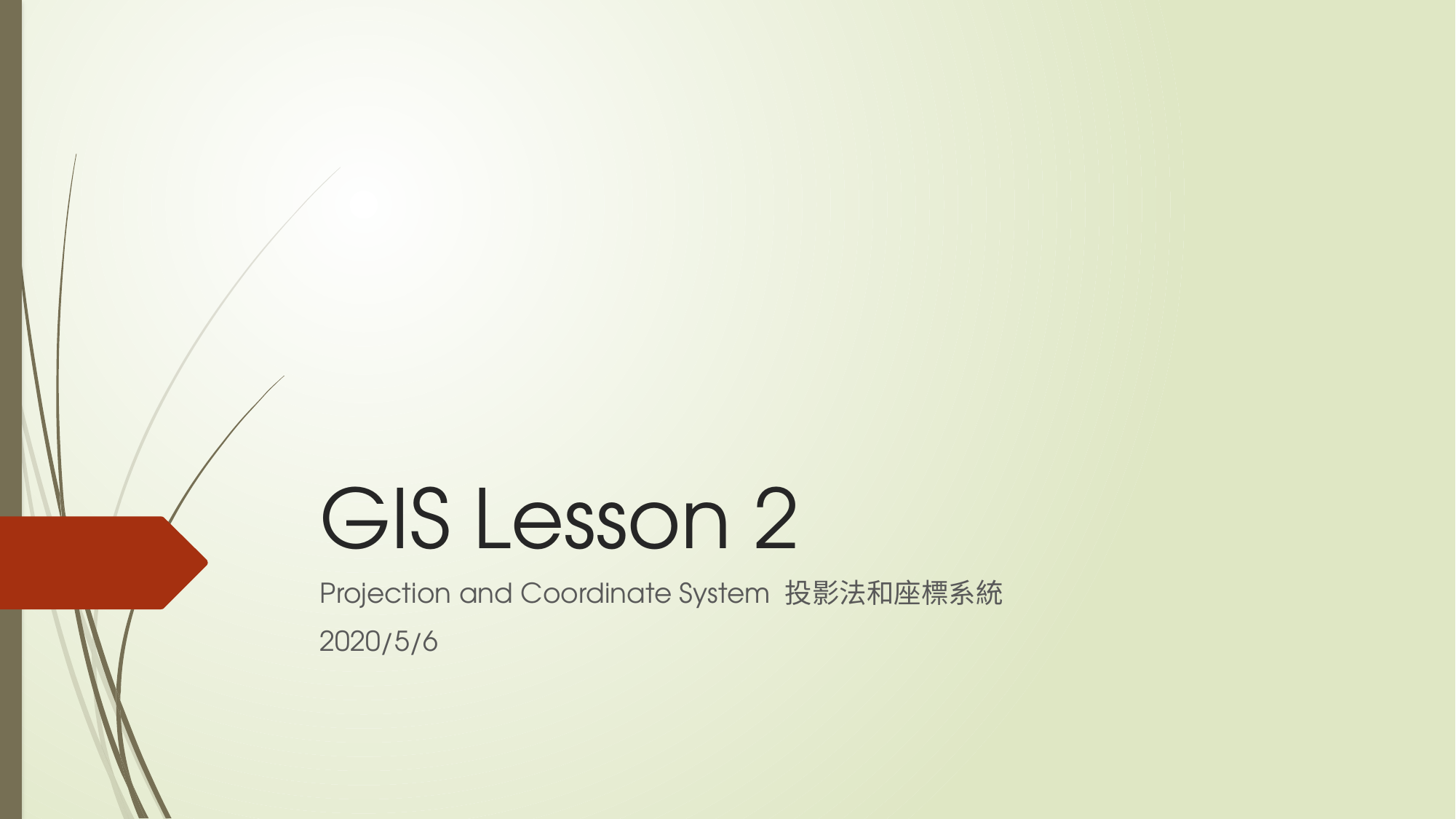

# GIS Lesson 2
Projection and Coordinate System 投影法和座標系統
2020/5/6